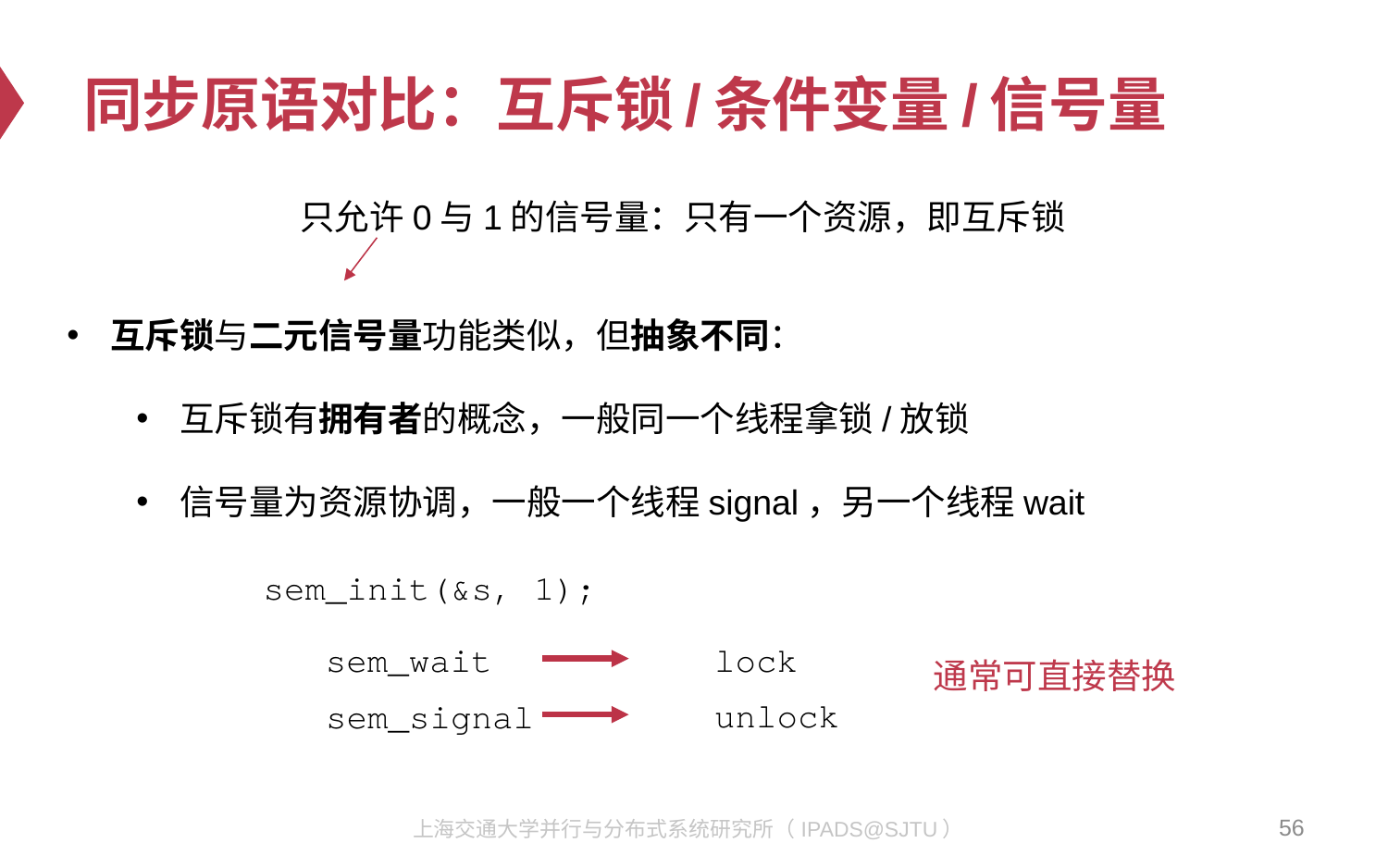

# 同步原语对比：互斥锁/条件变量/信号量
只允许0与1的信号量：只有一个资源，即互斥锁
互斥锁与二元信号量功能类似，但抽象不同：
互斥锁有拥有者的概念，一般同一个线程拿锁/放锁
信号量为资源协调，一般一个线程signal，另一个线程wait
sem_init(&s, 1);
sem_wait
lock
通常可直接替换
unlock
sem_signal
56
上海交通大学并行与分布式系统研究所（IPADS@SJTU）